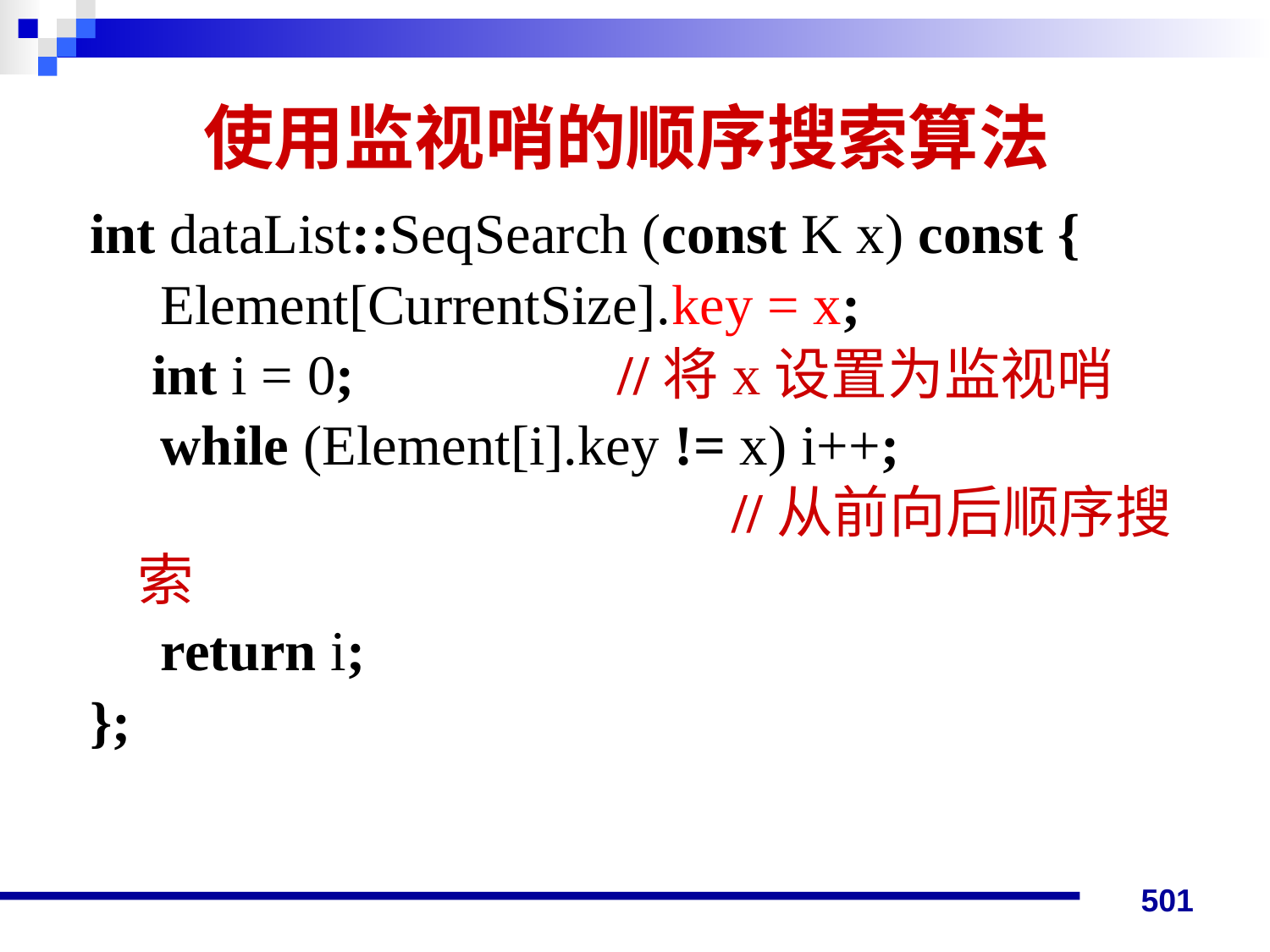

# 使用监视哨的顺序搜索算法
int dataList::SeqSearch (const K x) const {
     Element[CurrentSize].key = x;
	 int i = 0;		       //将x设置为监视哨
     while (Element[i].key != x) i++;				                        //从前向后顺序搜索
     return i;
};

501